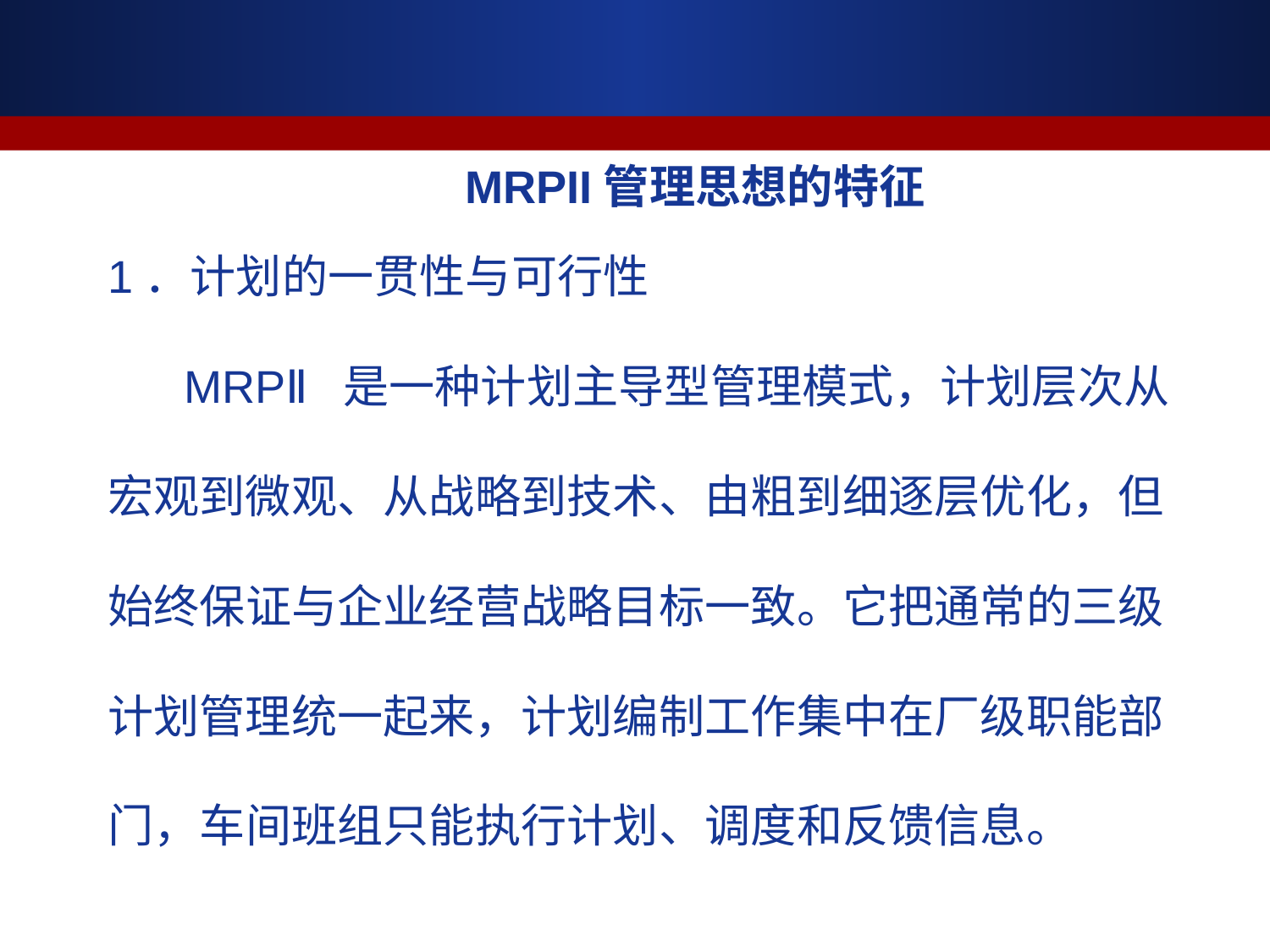

MRPII管理思想的特征
1．计划的一贯性与可行性
      MRPⅡ是一种计划主导型管理模式，计划层次从宏观到微观、从战略到技术、由粗到细逐层优化，但始终保证与企业经营战略目标一致。它把通常的三级计划管理统一起来，计划编制工作集中在厂级职能部门，车间班组只能执行计划、调度和反馈信息。